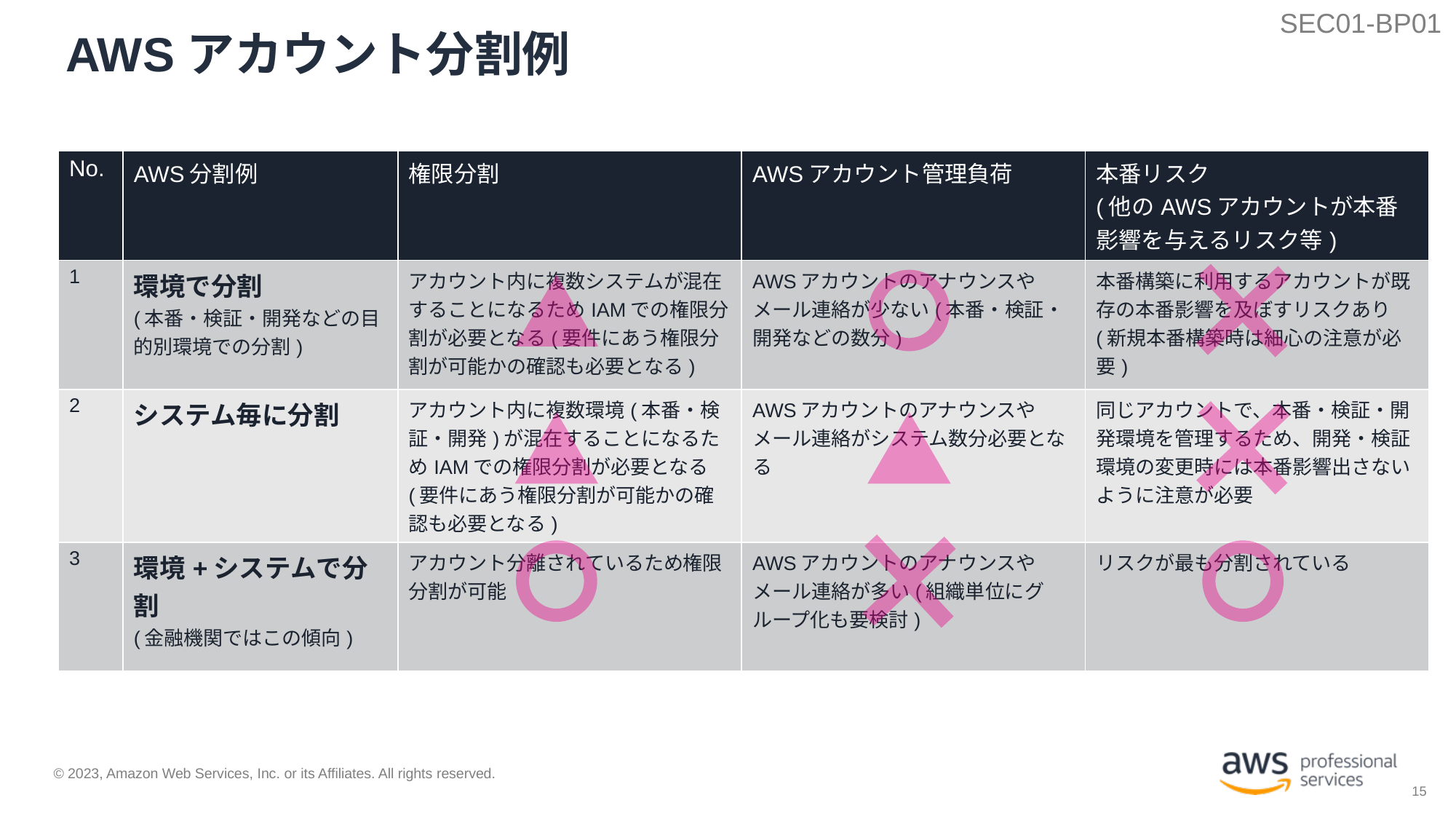

SEC01-BP01
# AWSアカウント分割例
| No. | AWS分割例 | 権限分割 | AWSアカウント管理負荷 | 本番リスク (他のAWSアカウントが本番影響を与えるリスク等) |
| --- | --- | --- | --- | --- |
| 1 | 環境で分割 (本番・検証・開発などの目的別環境での分割) | アカウント内に複数システムが混在することになるためIAMでの権限分割が必要となる(要件にあう権限分割が可能かの確認も必要となる) | AWSアカウントのアナウンスやメール連絡が少ない(本番・検証・開発などの数分) | 本番構築に利用するアカウントが既存の本番影響を及ぼすリスクあり(新規本番構築時は細心の注意が必要) |
| 2 | システム毎に分割 | アカウント内に複数環境(本番・検証・開発)が混在することになるためIAMでの権限分割が必要となる(要件にあう権限分割が可能かの確認も必要となる) | AWSアカウントのアナウンスやメール連絡がシステム数分必要となる | 同じアカウントで、本番・検証・開発環境を管理するため、開発・検証環境の変更時には本番影響出さないように注意が必要 |
| 3 | 環境+システムで分割 (金融機関ではこの傾向) | アカウント分離されているため権限分割が可能 | AWSアカウントのアナウンスやメール連絡が多い(組織単位にグループ化も要検討) | リスクが最も分割されている |